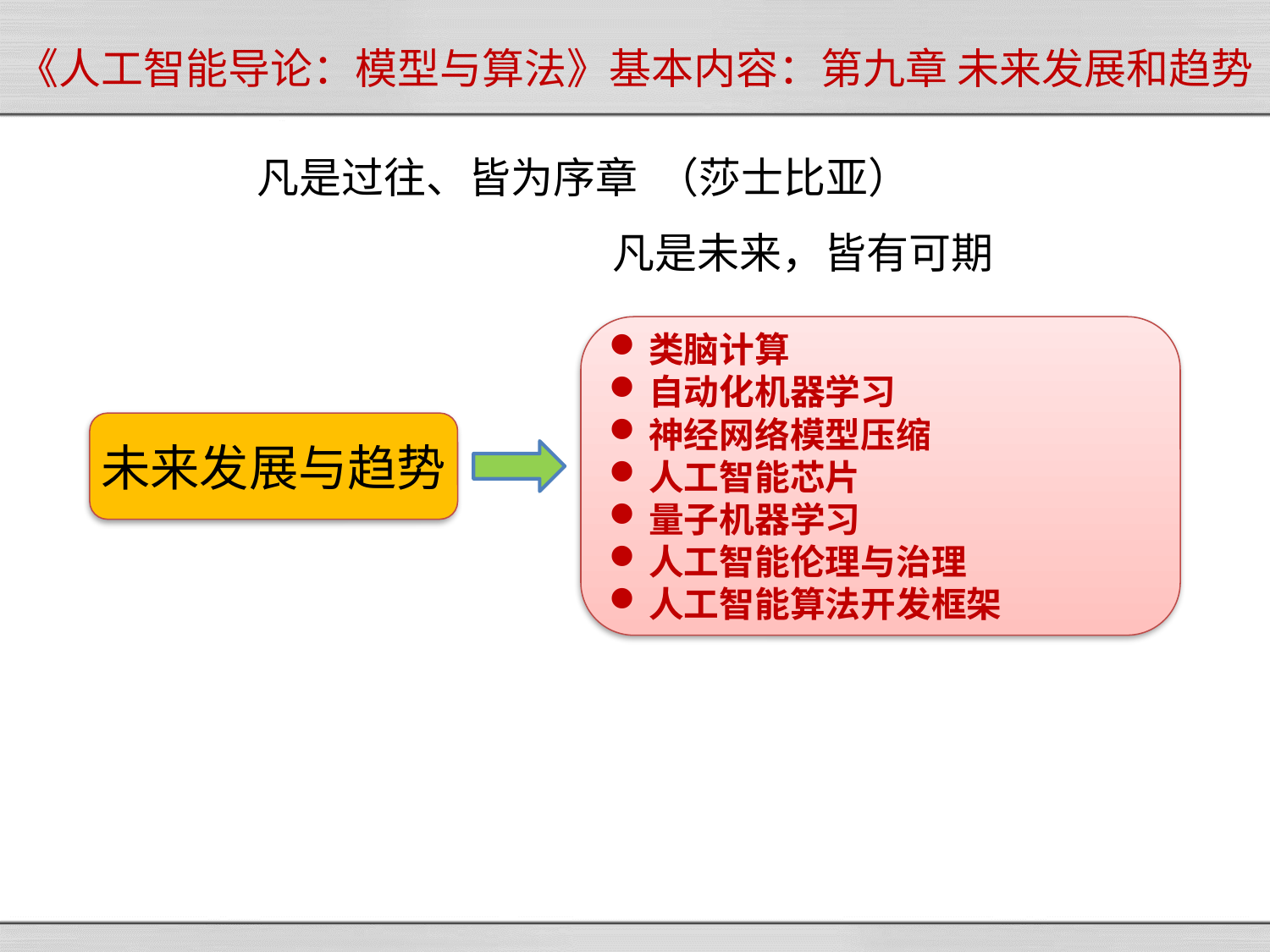

# 《人工智能导论：模型与算法》基本内容：第九章 未来发展和趋势
凡是过往、皆为序章  （莎士比亚）
凡是未来，皆有可期

类脑计算
自动化机器学习
神经网络模型压缩
人工智能芯片
量子机器学习
人工智能伦理与治理
人工智能算法开发框架

未来发展与趋势